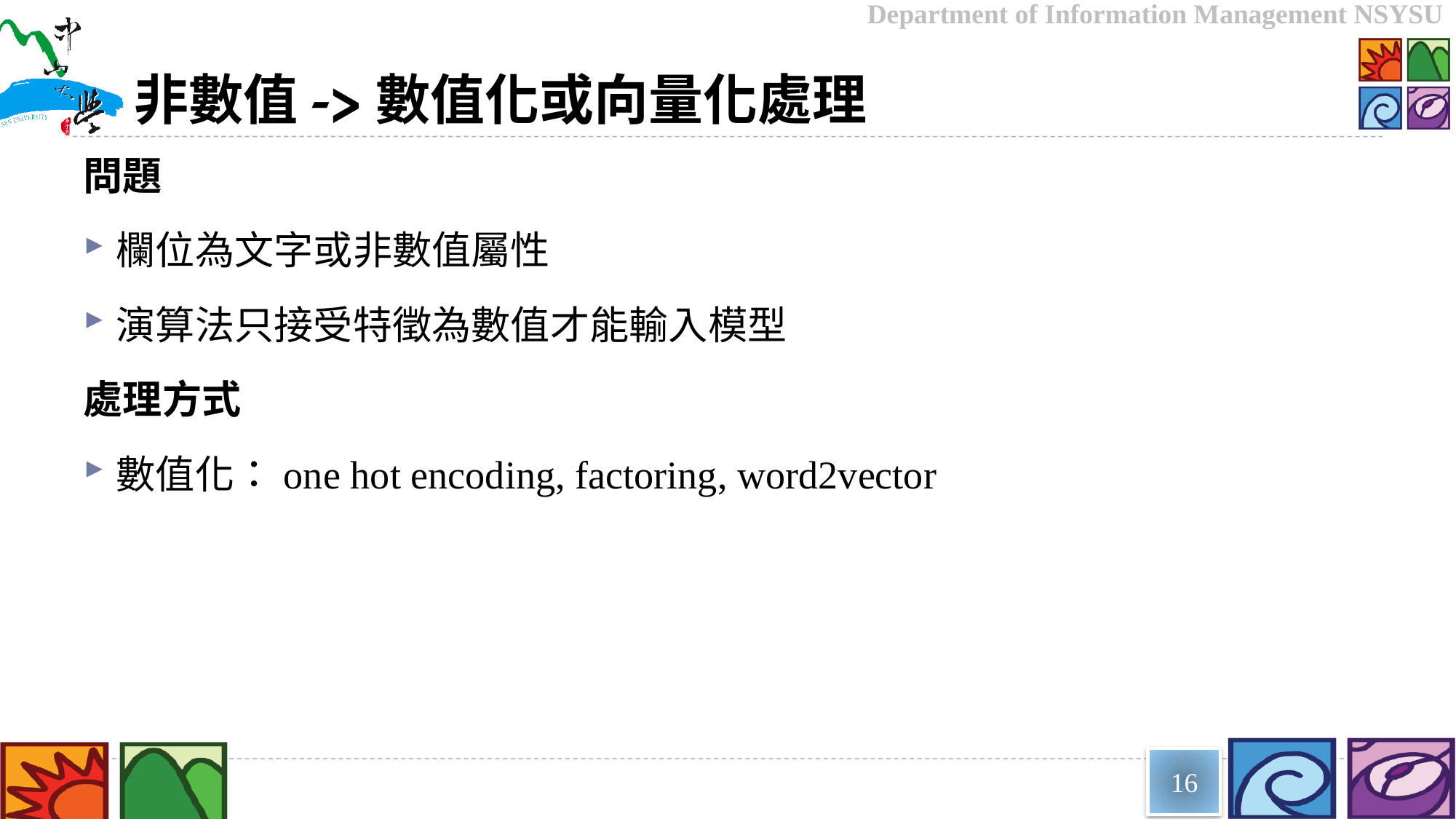

# 非數值->數值化或向量化處理
問題
欄位為文字或非數值屬性
演算法只接受特徵為數值才能輸入模型
處理方式
數值化：one hot encoding, factoring, word2vector